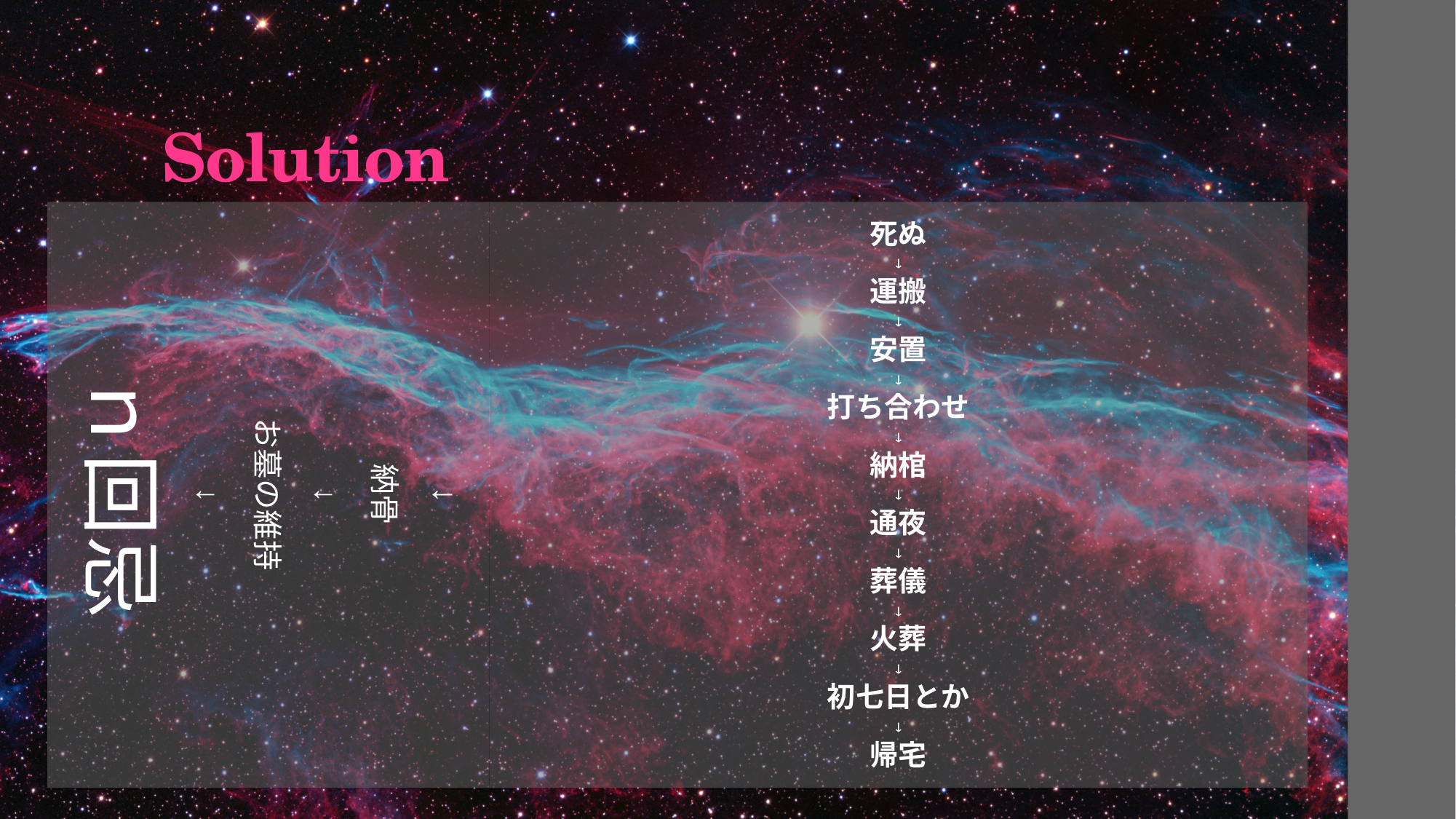

# Solution
↓
納骨
↓
お墓の維持
↓
ｎ回忌
死ぬ
↓
運搬
↓
安置
↓
打ち合わせ
↓
納棺
↓
通夜
↓
葬儀
↓
火葬
↓
初七日とか
↓
帰宅